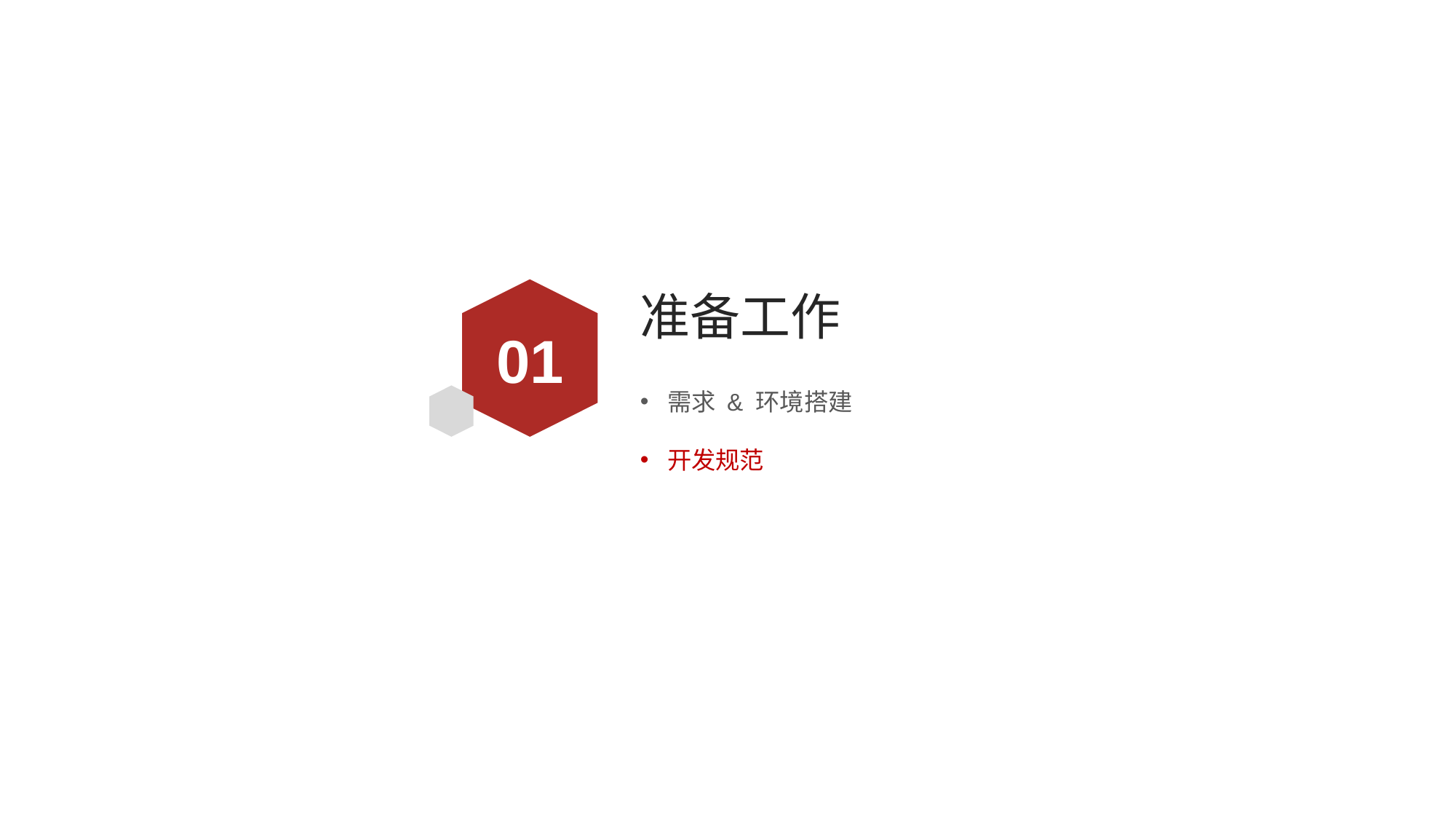

# 准备工作
01
需求 & 环境搭建
开发规范